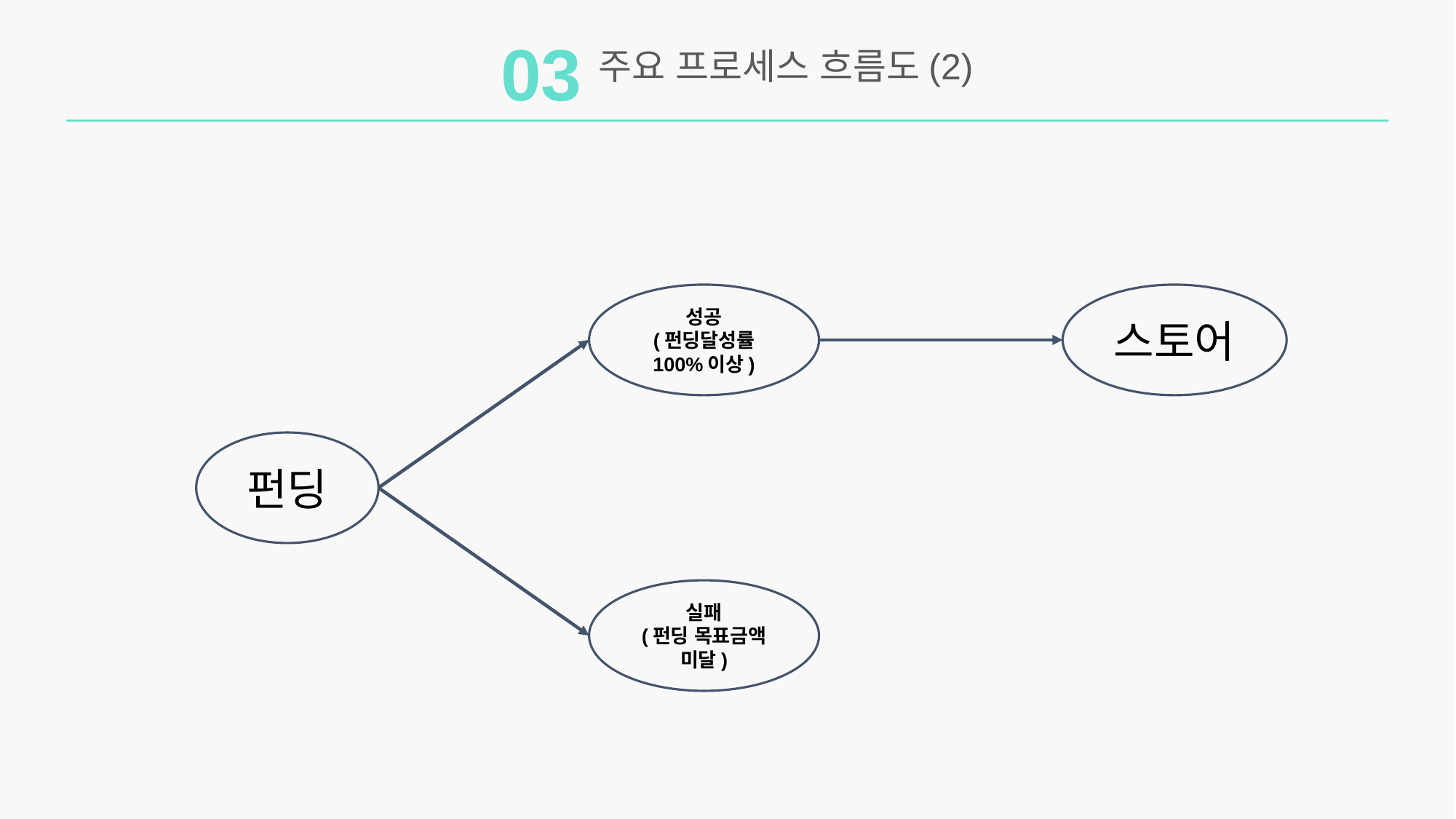

03
주요 프로세스 흐름도(2)

성공
(펀딩달성률 100%이상)
스토어
펀딩
실패
(펀딩 목표금액 미달)